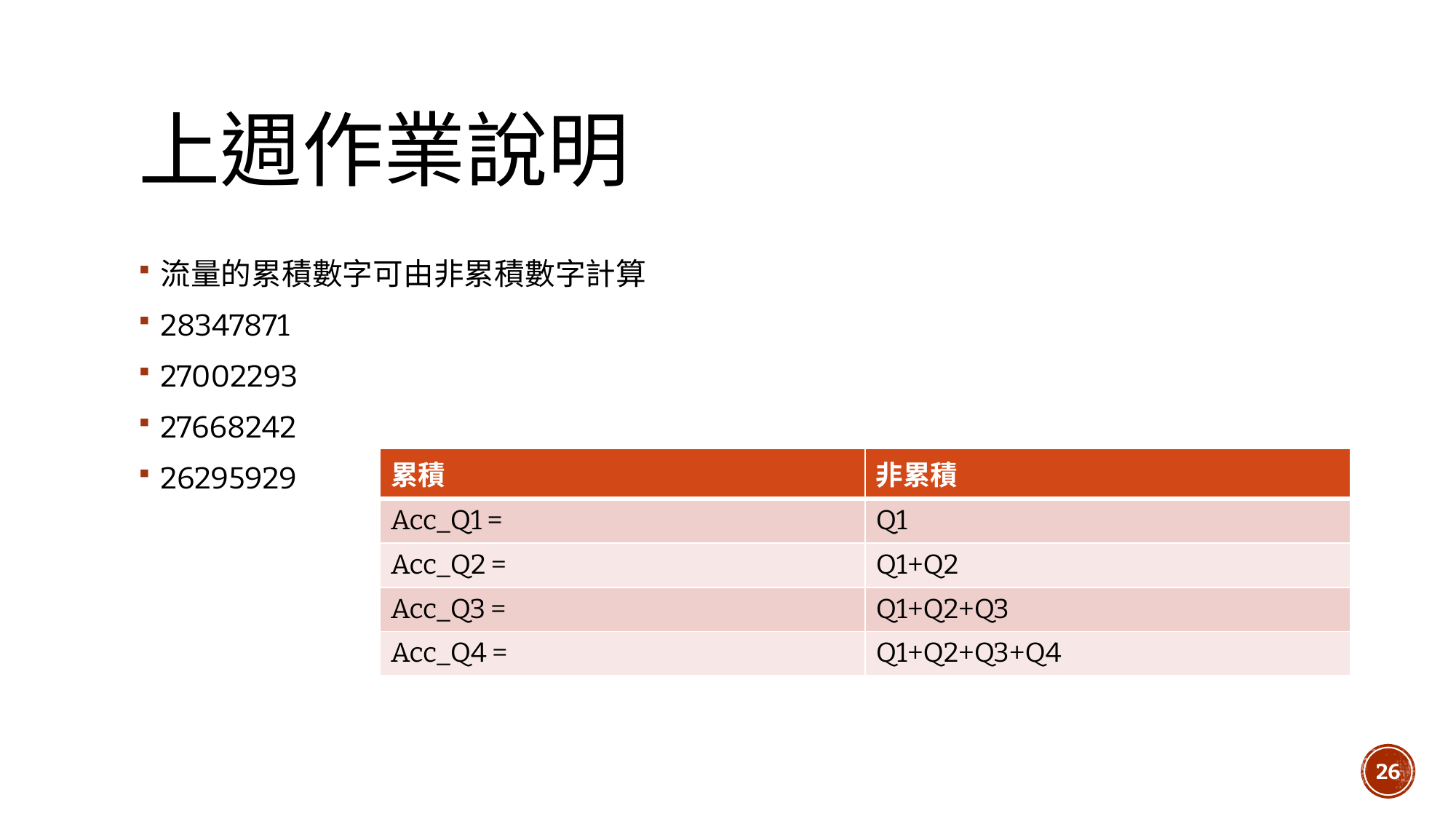

# 上週作業說明
流量的累積數字可由非累積數字計算
28347871
27002293
27668242
26295929

| 累積 | 非累積 |
| --- | --- |
| Acc\_Q1 = | Q1 |
| Acc\_Q2 = | Q1+Q2 |
| Acc\_Q3 = | Q1+Q2+Q3 |
| Acc\_Q4 = | Q1+Q2+Q3+Q4 |
26